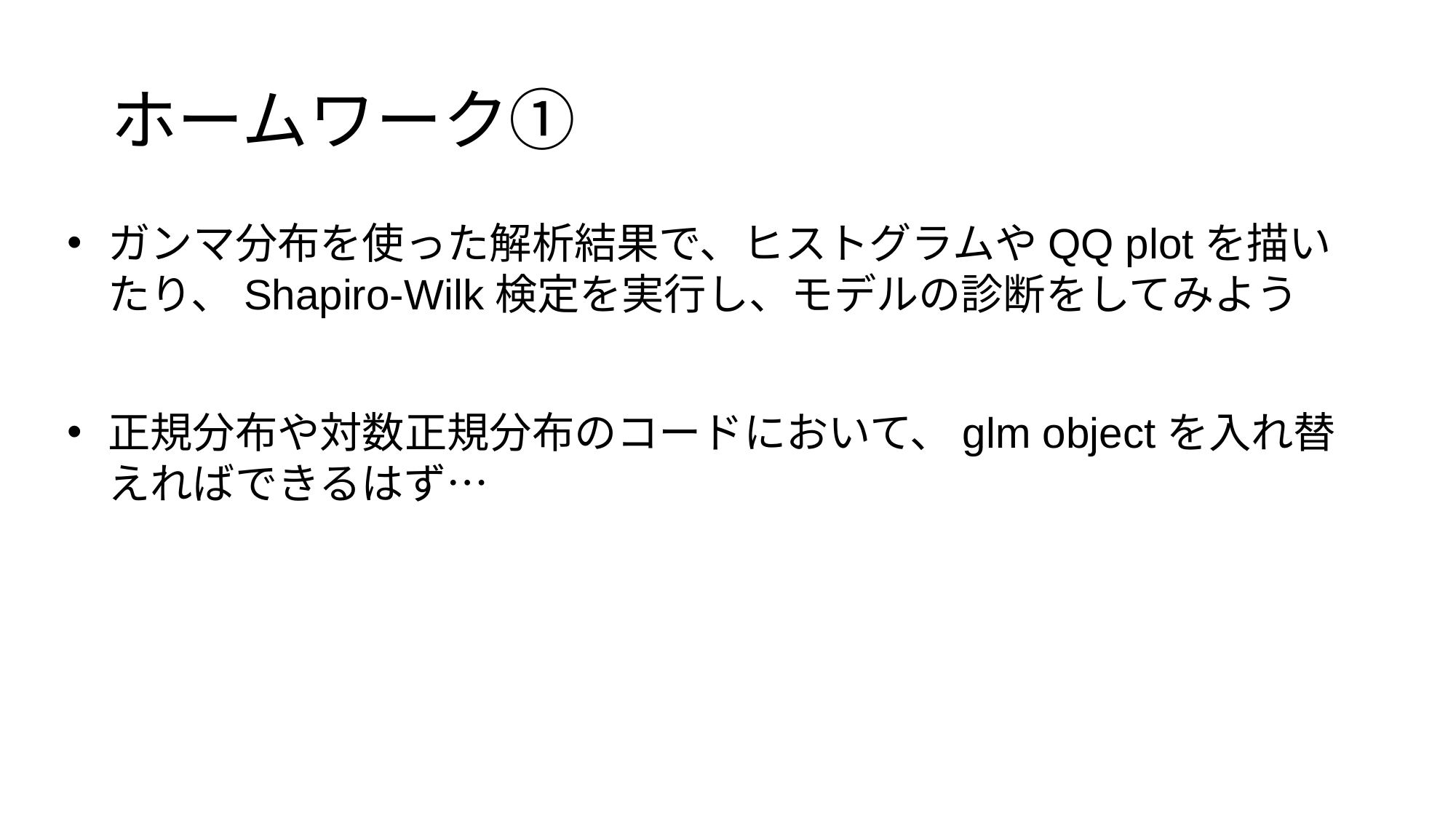

ホームワーク①
ガンマ分布を使った解析結果で、ヒストグラムやQQ plotを描いたり、Shapiro-Wilk検定を実行し、モデルの診断をしてみよう

正規分布や対数正規分布のコードにおいて、glm objectを入れ替えればできるはず…